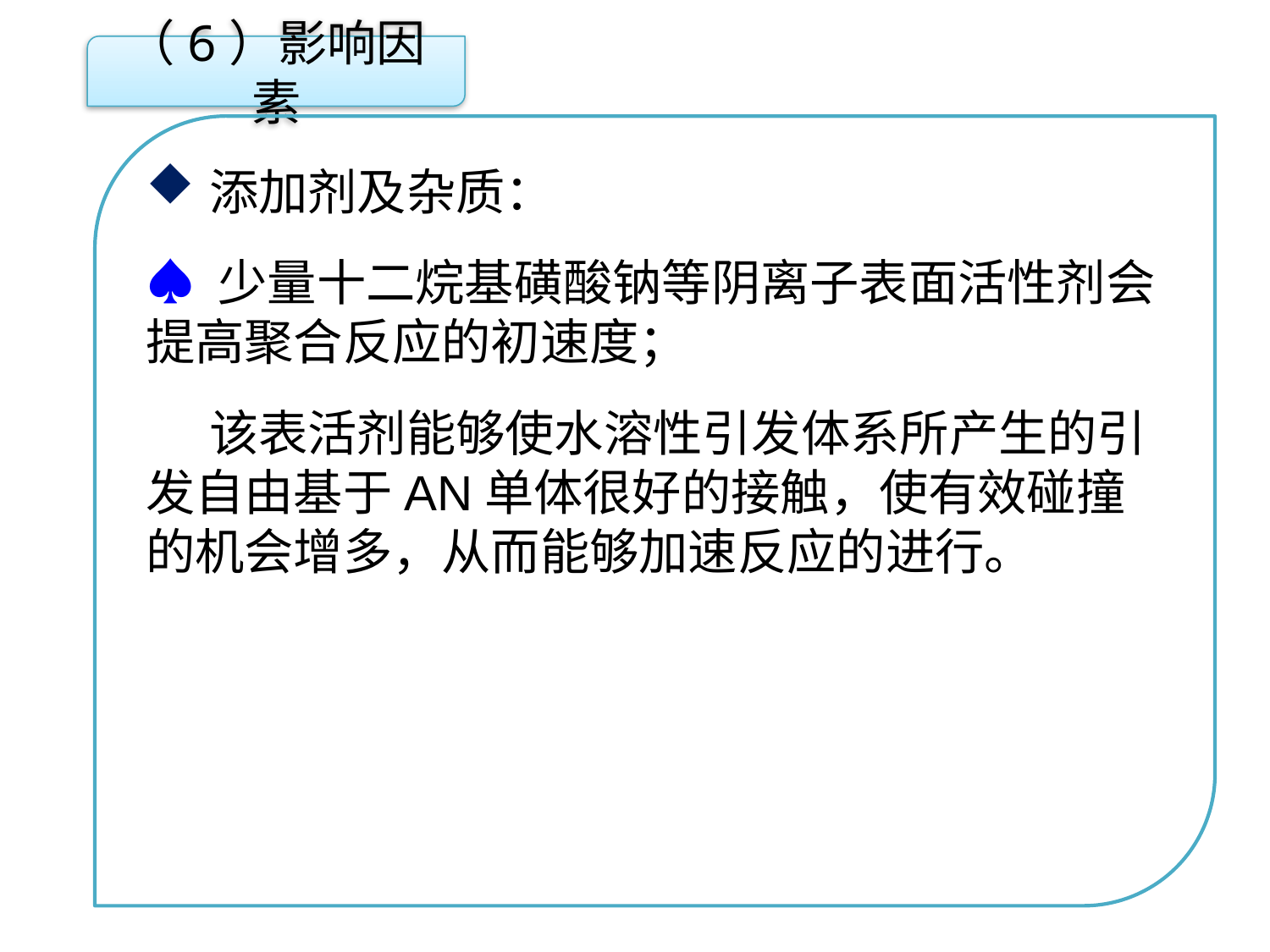

（6）影响因素
添加剂及杂质：
♠ 少量十二烷基磺酸钠等阴离子表面活性剂会提高聚合反应的初速度；
该表活剂能够使水溶性引发体系所产生的引发自由基于AN单体很好的接触，使有效碰撞的机会增多，从而能够加速反应的进行。
点击添加文本
点击添加文本
点击添加文本
点击添加文本